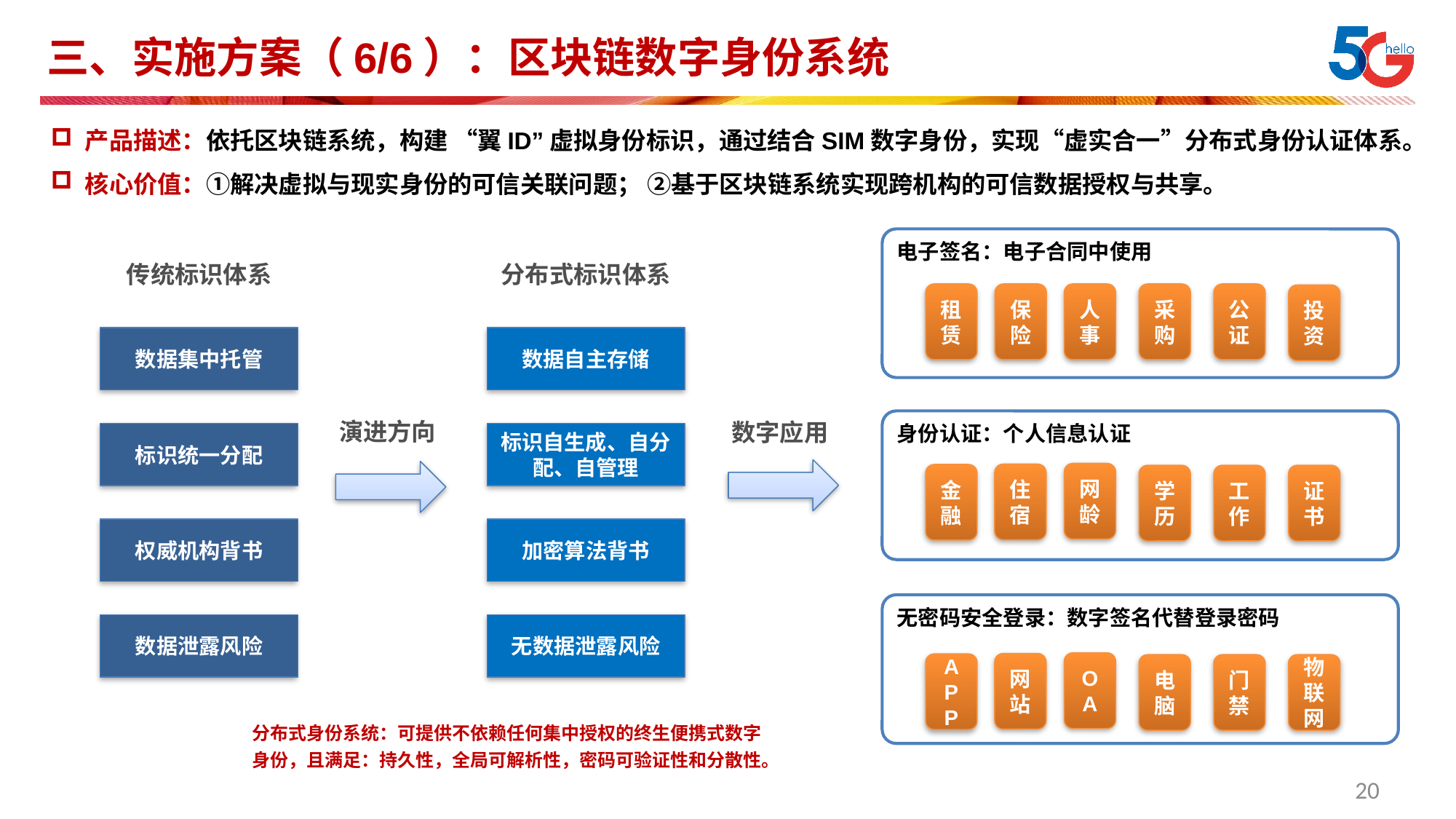

# 三、实施方案（6/6）：区块链数字身份系统
产品描述：依托区块链系统，构建 “翼ID”虚拟身份标识，通过结合SIM数字身份，实现“虚实合一”分布式身份认证体系。
核心价值：①解决虚拟与现实身份的可信关联问题； ②基于区块链系统实现跨机构的可信数据授权与共享。
电子签名：电子合同中使用
传统标识体系
数据集中托管
标识统一分配
权威机构背书
数据泄露风险
分布式标识体系
数据自主存储
标识自生成、自分配、自管理
加密算法背书
无数据泄露风险
公证
租赁
保险
人事
采购
投资
身份认证：个人信息认证
演进方向
数字应用

网龄
住宿
金融
学历
工作
证书
无密码安全登录：数字签名代替登录密码
OA
网站
APP
电脑
门禁
物联网
分布式身份系统：可提供不依赖任何集中授权的终生便携式数字身份，且满足：持久性，全局可解析性，密码可验证性和分散性。